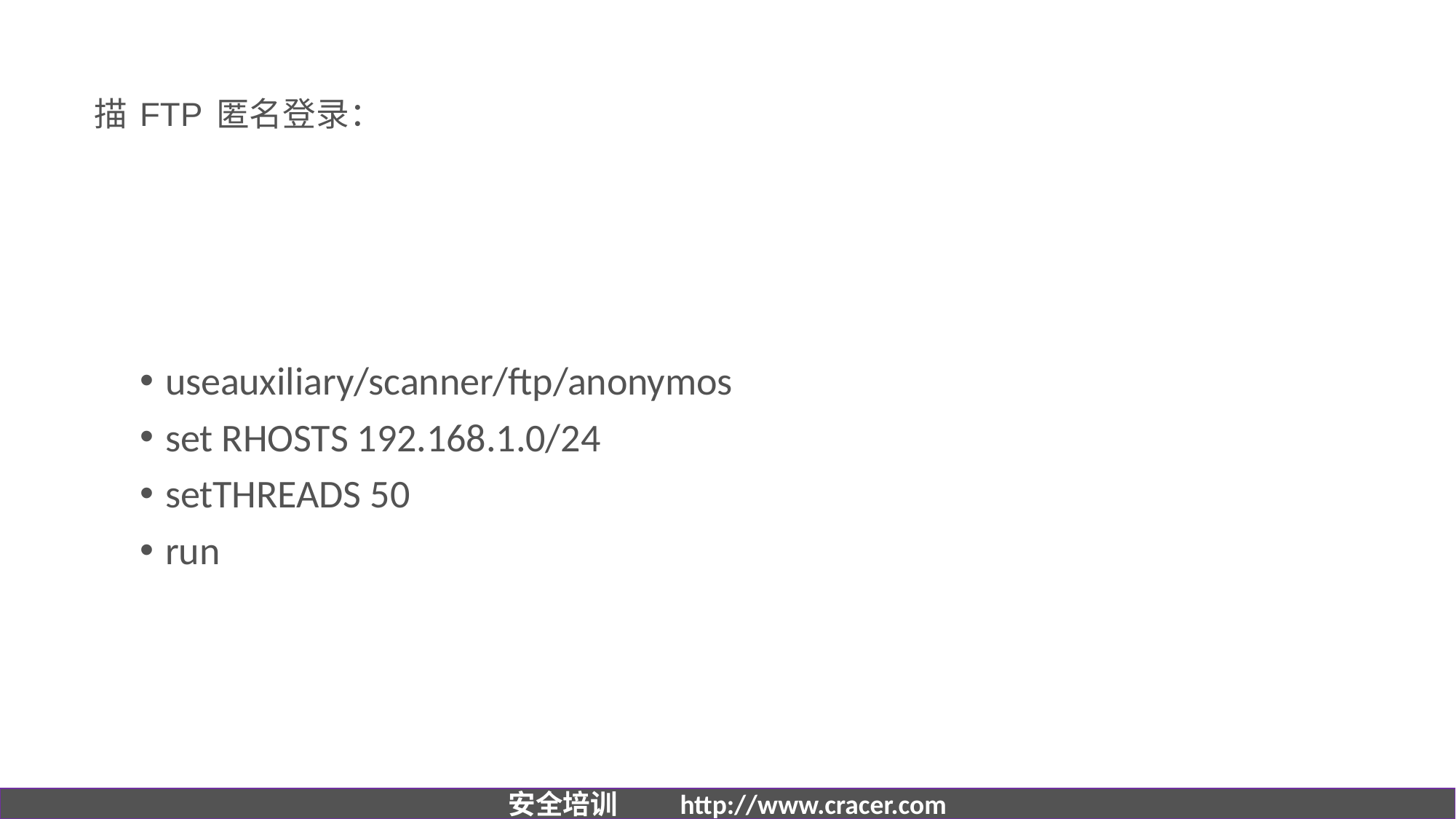

# 描 FTP 匿名登录：

useauxiliary/scanner/ftp/anonymos
set RHOSTS 192.168.1.0/24
setTHREADS 50
run